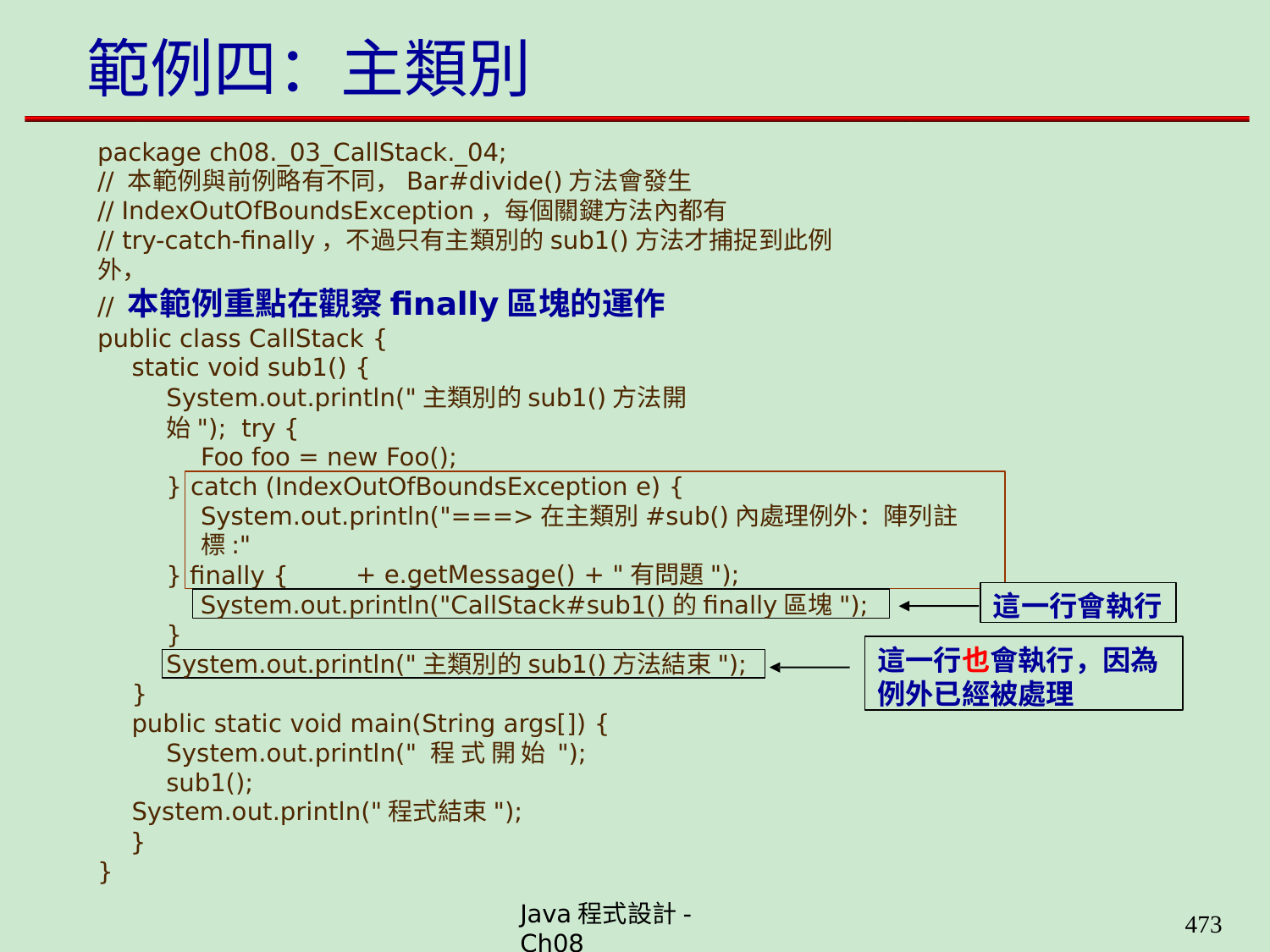

# 範例四：主類別
package ch08._03_CallStack._04;
// 本範例與前例略有不同，Bar#divide()方法會發生
// IndexOutOfBoundsException，每個關鍵方法內都有
// try-catch-finally，不過只有主類別的sub1()方法才捕捉到此例外，
// 本範例重點在觀察finally區塊的運作
public class CallStack {
static void sub1() {
System.out.println("主類別的sub1()方法開始");  try {
Foo foo = new Foo();
foo.process();
}
catch (IndexOutOfBoundsException e) {
System.out.println("===>在主類別#sub()內處理例外：陣列註標:"
+ e.getMessage() + "有問題");
} finally {
這一行會執行
System.out.println("CallStack#sub1()的finally區塊");

}
這一行也會執行，因為 例外已經被處理
System.out.println("主類別的sub1()方法結束");

}
public static void main(String args[]) {  System.out.println(" 程 式 開 始 ");  sub1();
System.out.println("程式結束");
}
}
Java程式設計-Ch08
473